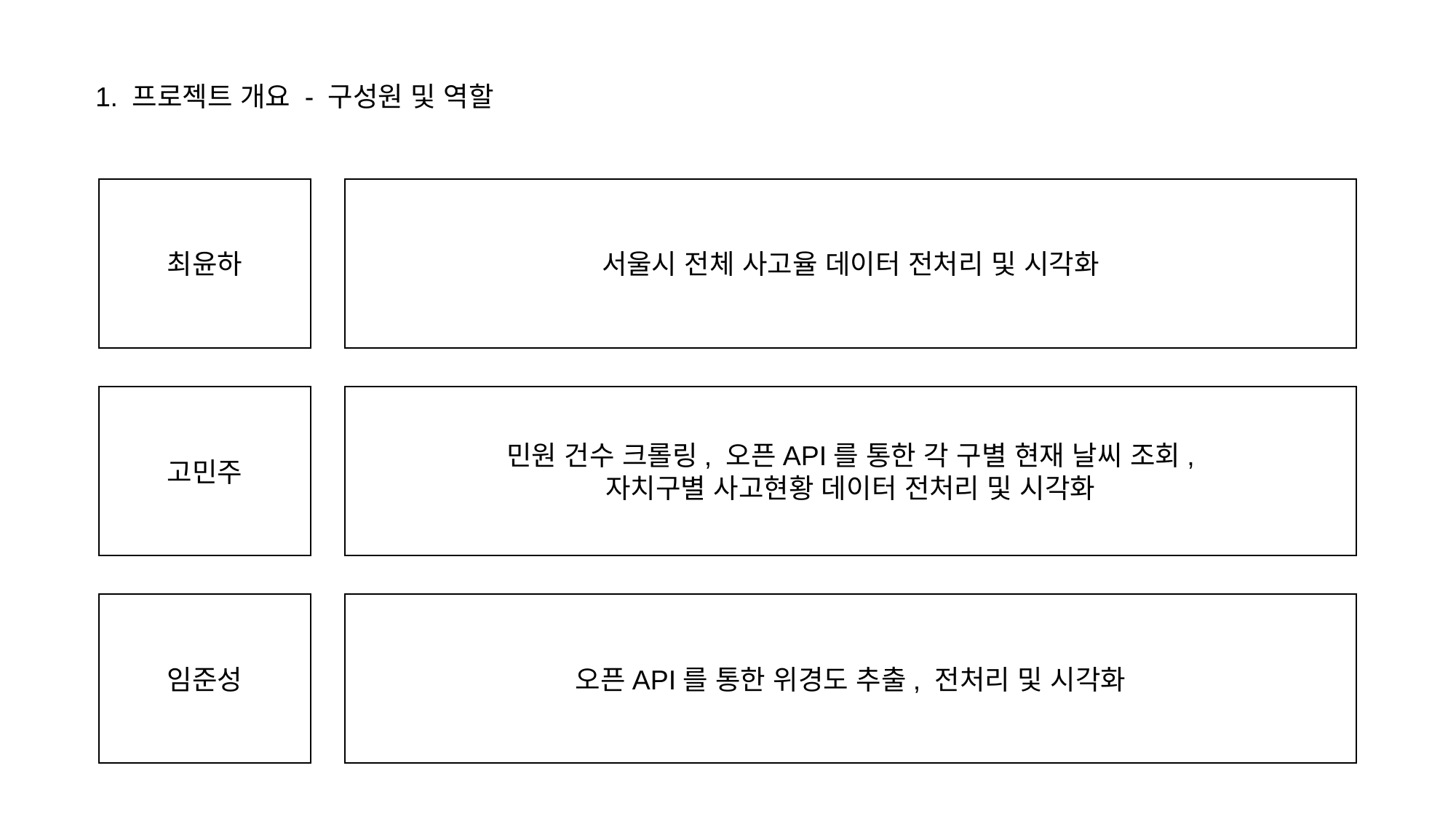

1. 프로젝트 개요 - 구성원 및 역할
최윤하
서울시 전체 사고율 데이터 전처리 및 시각화
고민주
민원 건수 크롤링, 오픈API를 통한 각 구별 현재 날씨 조회,
자치구별 사고현황 데이터 전처리 및 시각화
임준성
오픈API를 통한 위경도 추출, 전처리 및 시각화